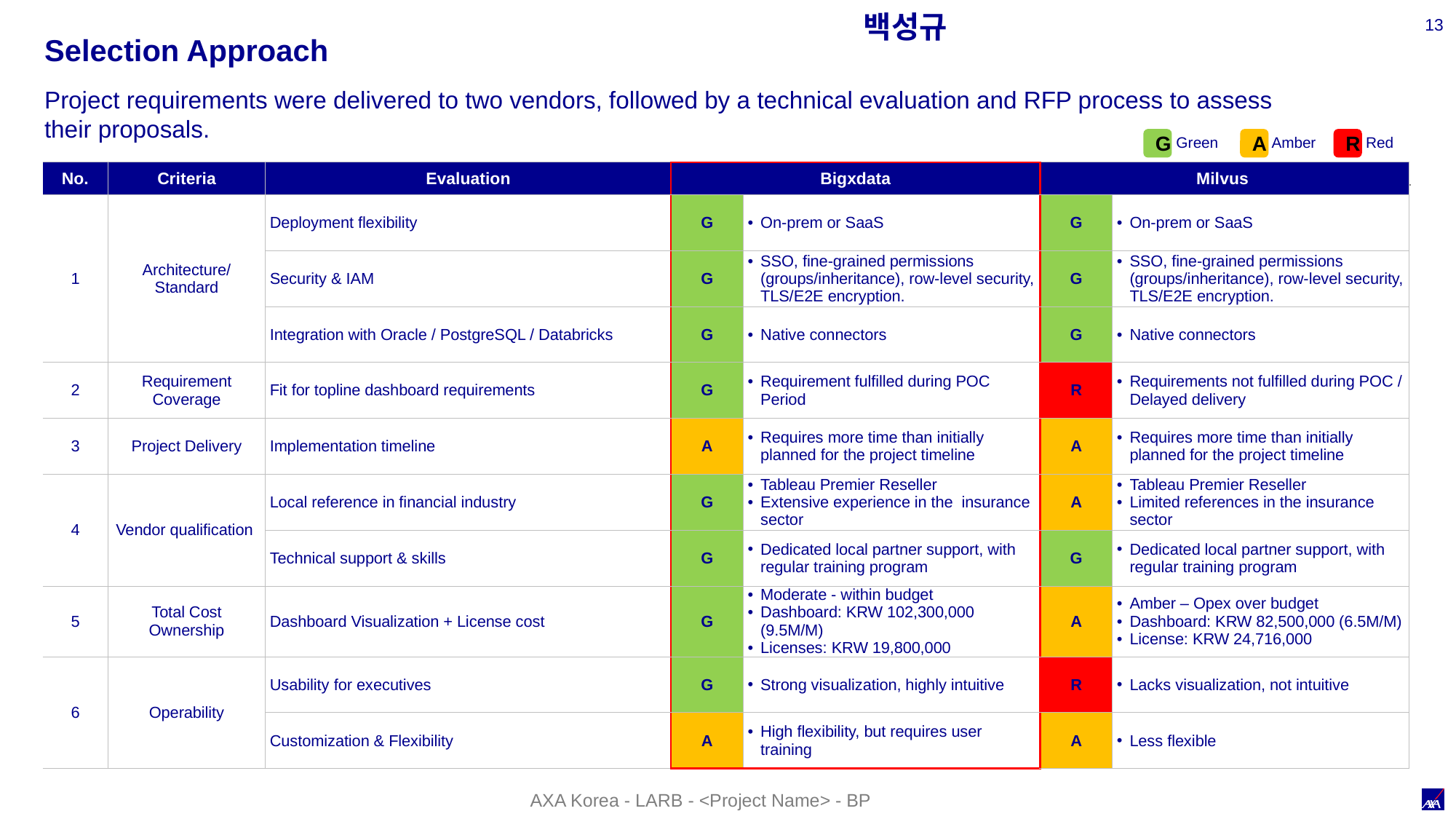

백성규
13
Selection Approach
Project requirements were delivered to two vendors, followed by a technical evaluation and RFP process to assess their proposals.
G
Green
A
Amber
R
Red
| No. | Criteria | Evaluation | Bigxdata |  | Milvus |  |
| --- | --- | --- | --- | --- | --- | --- |
| 1 | Architecture/ Standard | Deployment flexibility | G | On-prem or SaaS | G | On-prem or SaaS |
|  |  | Security & IAM | G | SSO, fine-grained permissions (groups/inheritance), row-level security, TLS/E2E encryption. | G | SSO, fine-grained permissions (groups/inheritance), row-level security, TLS/E2E encryption. |
|  |  | Integration with Oracle / PostgreSQL / Databricks | G | Native connectors | G | Native connectors |
| 2 | Requirement Coverage | Fit for topline dashboard requirements | G | Requirement fulfilled during POC Period | R | Requirements not fulfilled during POC / Delayed delivery |
| 3 | Project Delivery | Implementation timeline | A | Requires more time than initially planned for the project timeline | A | Requires more time than initially planned for the project timeline |
| 4 | Vendor qualification | Local reference in financial industry | G | Tableau Premier Reseller Extensive experience in the insurance sector | A | Tableau Premier Reseller Limited references in the insurance sector |
|  |  | Technical support & skills | G | Dedicated local partner support, with regular training program | G | Dedicated local partner support, with regular training program |
| 5 | Total Cost Ownership | Dashboard Visualization + License cost | G | Moderate - within budget Dashboard: KRW 102,300,000 (9.5M/M) Licenses: KRW 19,800,000 | A | Amber – Opex over budget Dashboard: KRW 82,500,000 (6.5M/M) License: KRW 24,716,000 |
| 6 | Operability | Usability for executives | G | Strong visualization, highly intuitive | R | Lacks visualization, not intuitive |
|  |  | Customization & Flexibility | A | High flexibility, but requires user training | A | Less flexible |